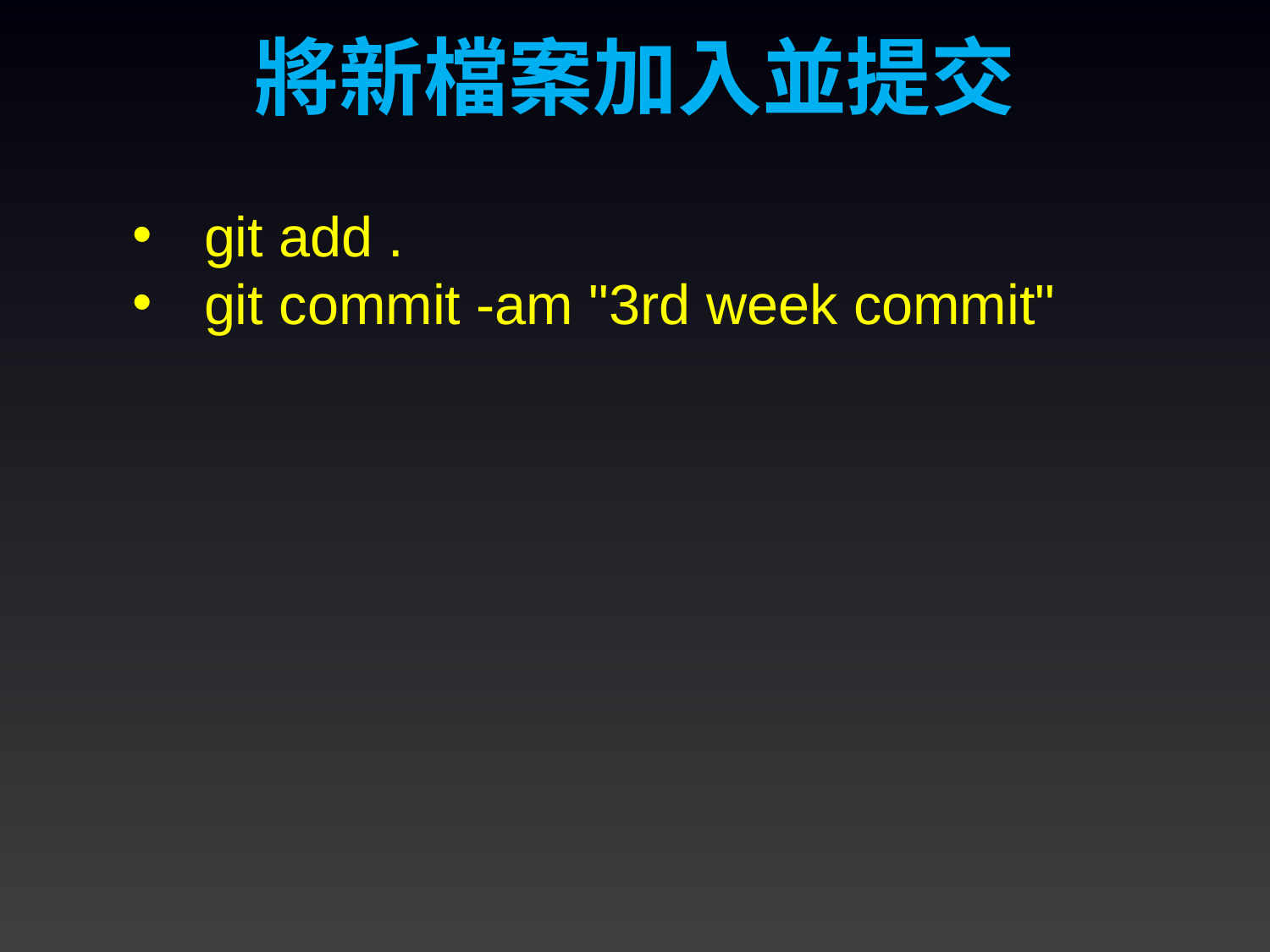

將新檔案加入並提交
git add .
git commit -am "3rd week commit"